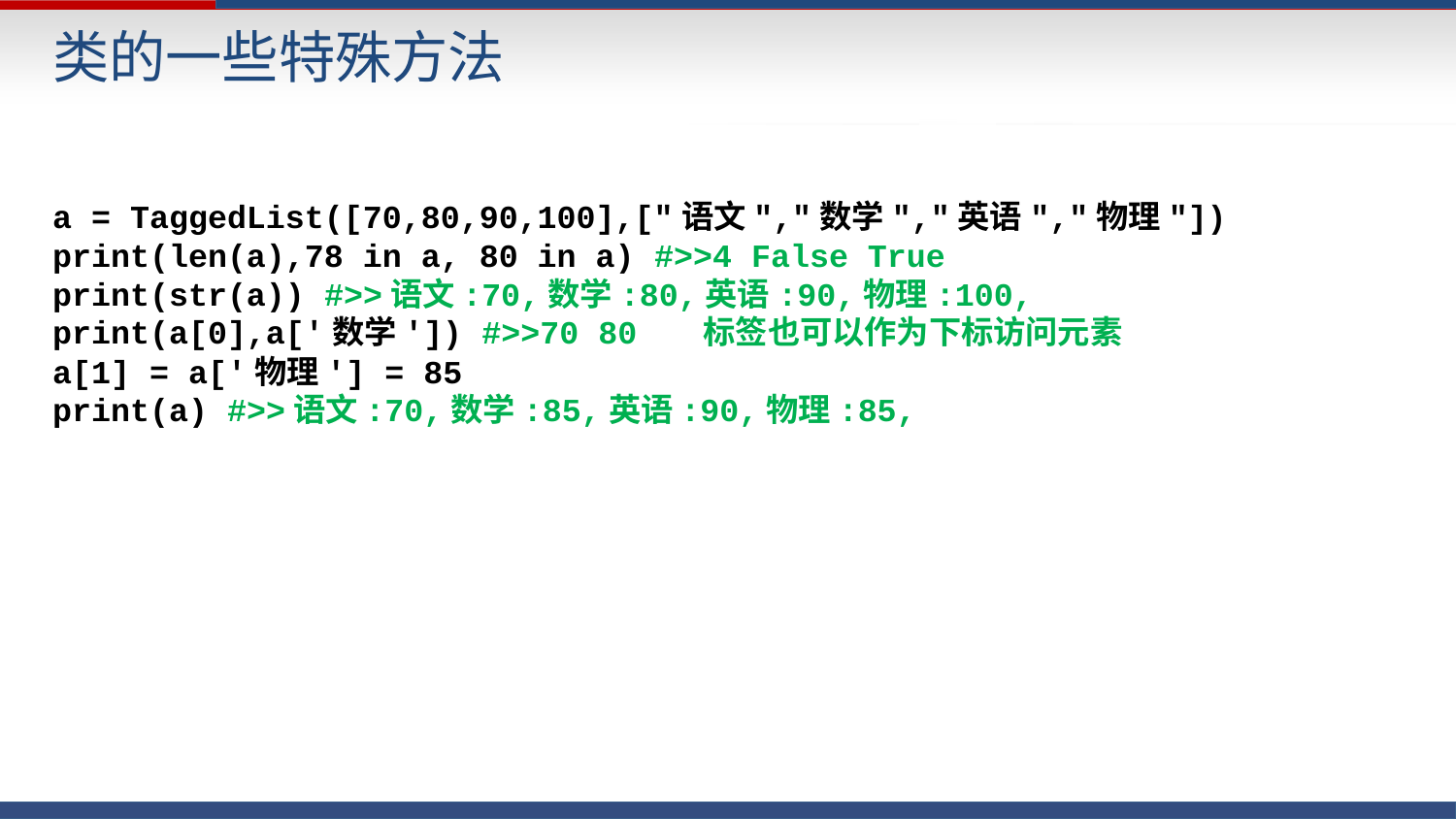

类的一些特殊方法

a = TaggedList([70,80,90,100],["语文","数学","英语","物理"])
print(len(a),78 in a, 80 in a) #>>4 False True
print(str(a)) #>>语文:70,数学:80,英语:90,物理:100,
print(a[0],a['数学']) #>>70 80   标签也可以作为下标访问元素
a[1] = a['物理'] = 85
print(a) #>>语文:70,数学:85,英语:90,物理:85,